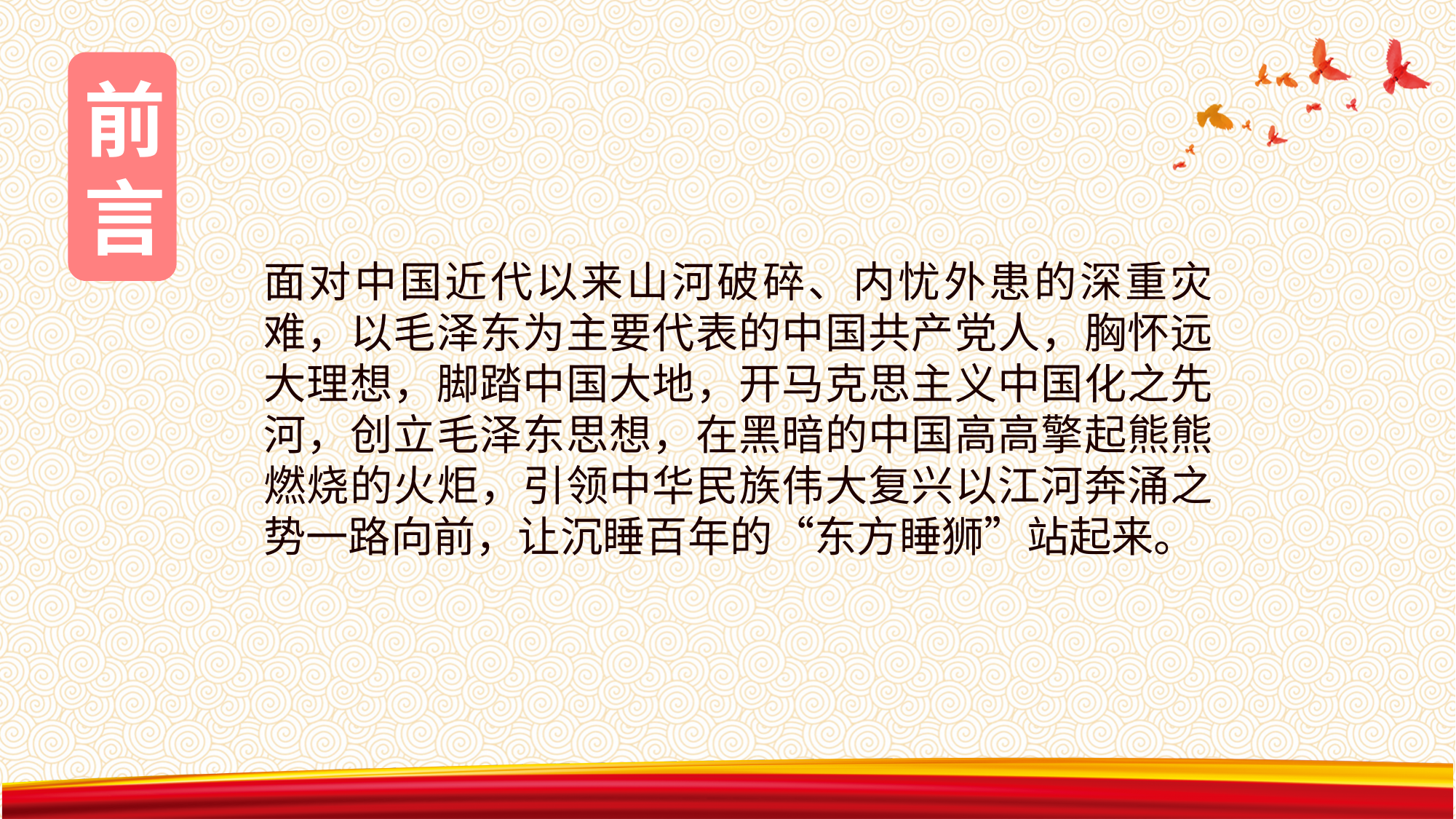

前言
面对中国近代以来山河破碎、内忧外患的深重灾难，以毛泽东为主要代表的中国共产党人，胸怀远大理想，脚踏中国大地，开马克思主义中国化之先河，创立毛泽东思想，在黑暗的中国高高擎起熊熊燃烧的火炬，引领中华民族伟大复兴以江河奔涌之势一路向前，让沉睡百年的“东方睡狮”站起来。